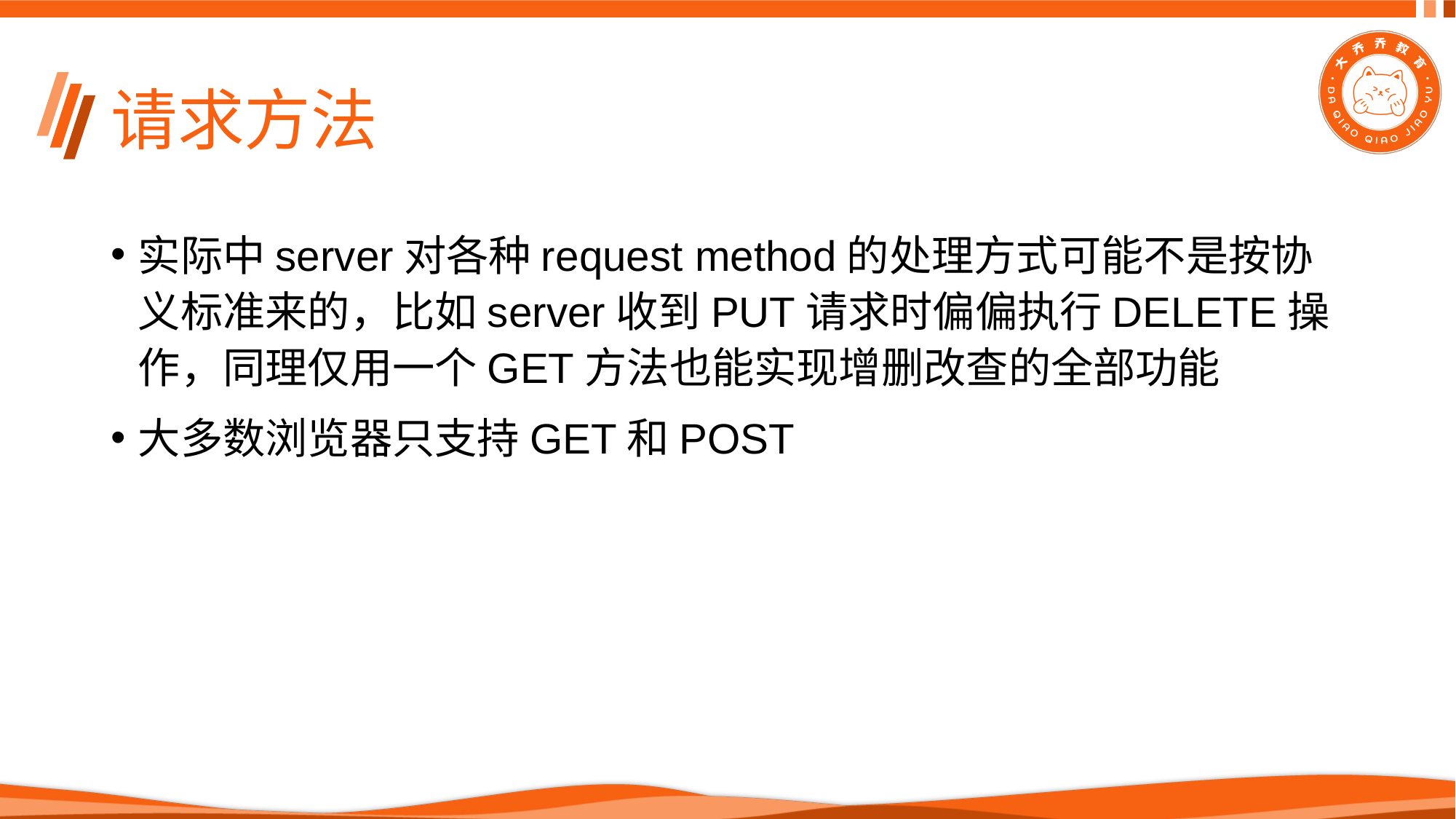

# 请求方法
实际中server对各种request method的处理方式可能不是按协义标准来的，比如server收到PUT请求时偏偏执行DELETE操作，同理仅用一个GET方法也能实现增删改查的全部功能
大多数浏览器只支持GET和POST